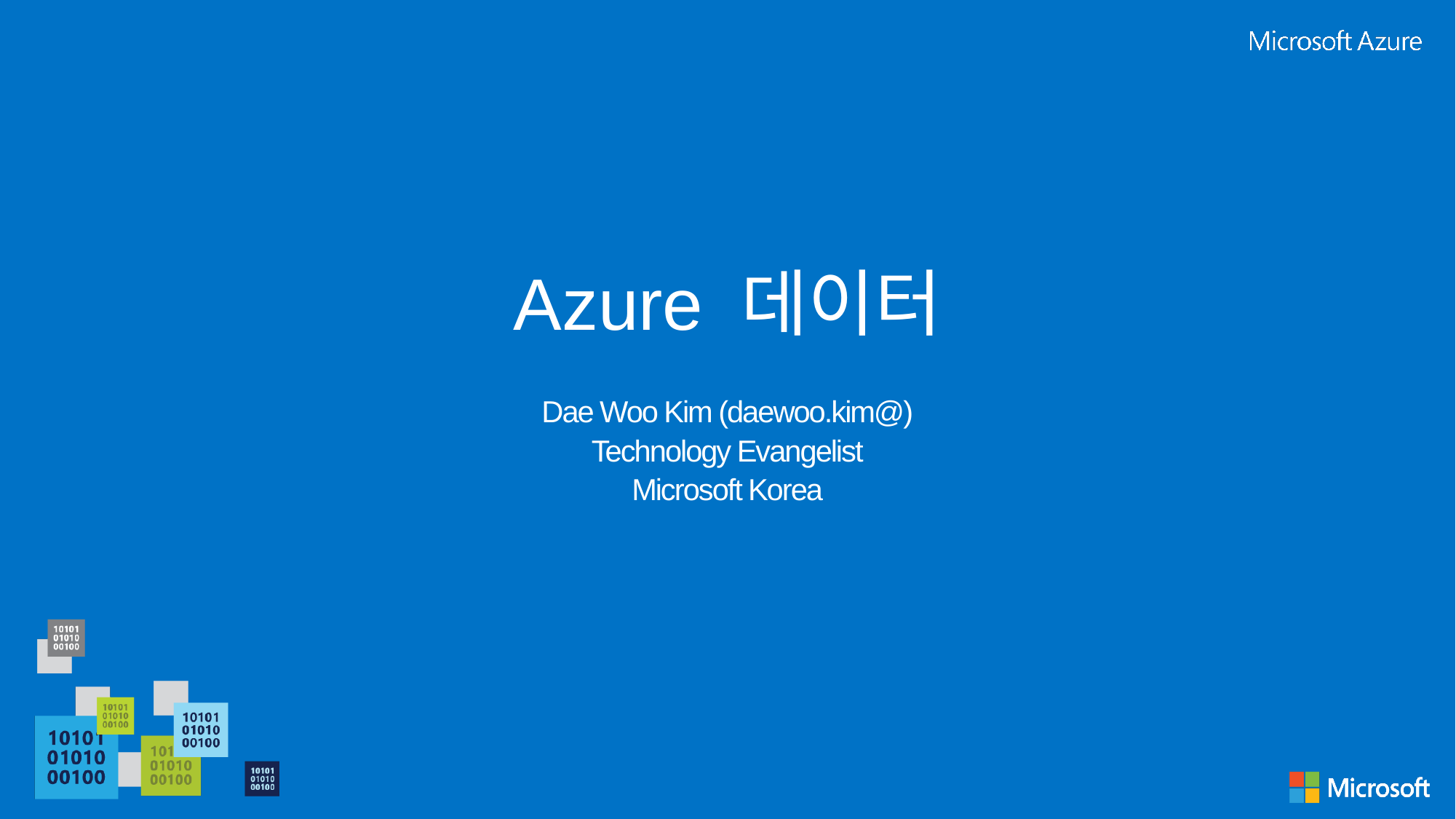

# Azure 데이터
Dae Woo Kim (daewoo.kim@)
Technology Evangelist
Microsoft Korea